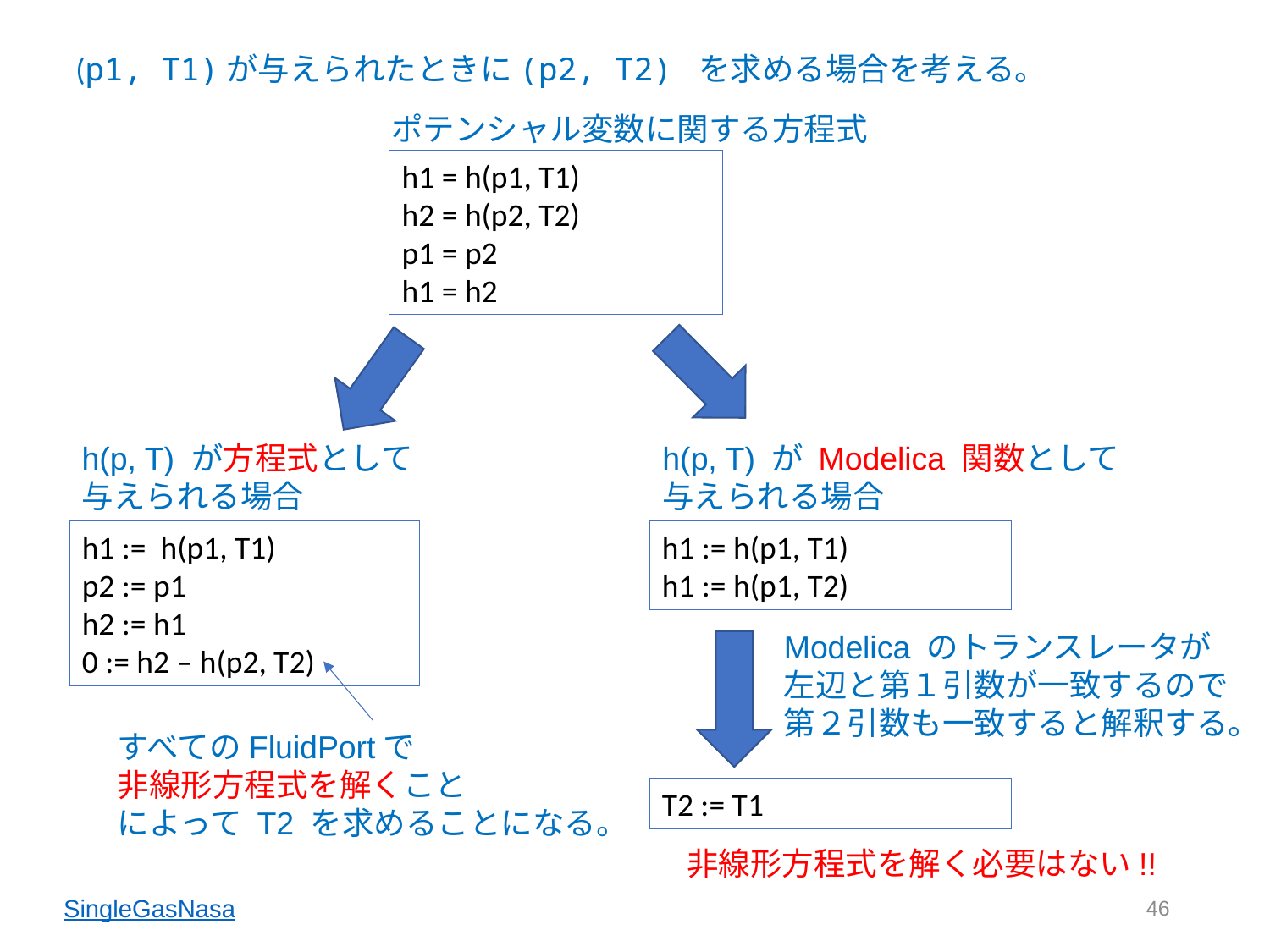

(p1, T1)が与えられたときに(p2, T2) を求める場合を考える。
ポテンシャル変数に関する方程式
h1 = h(p1, T1)
h2 = h(p2, T2)
p1 = p2
h1 = h2

h(p, T) が方程式として
与えられる場合
h(p, T) が Modelica 関数として
与えられる場合
h1 :=  h(p1, T1)
p2 := p1
h2 := h1
0 := h2 – h(p2, T2)
h1 := h(p1, T1)
h1 := h(p1, T2)
Modelica のトランスレータが
左辺と第１引数が一致するので
第２引数も一致すると解釈する。

すべてのFluidPortで
非線形方程式を解くこと
によって T2 を求めることになる。
T2 := T1
非線形方程式を解く必要はない!!
46
SingleGasNasa